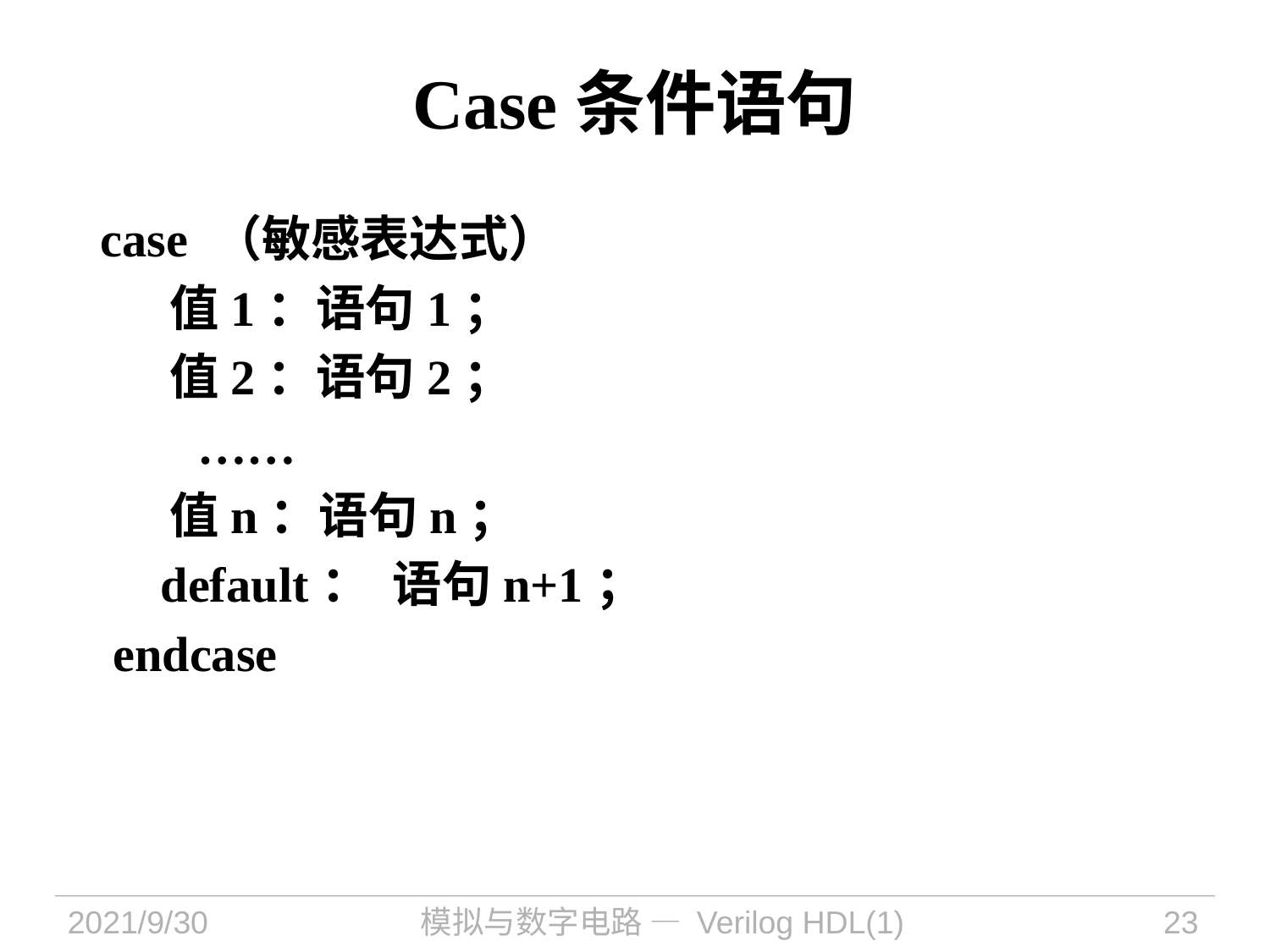

# Case条件语句
  case （敏感表达式）
	   值1：语句1；
	   值2：语句2；
	      ……
	   值n：语句n；
	   default：  语句n+1；
   endcase

2021/9/30
模拟与数字电路 — Verilog HDL(1)
23